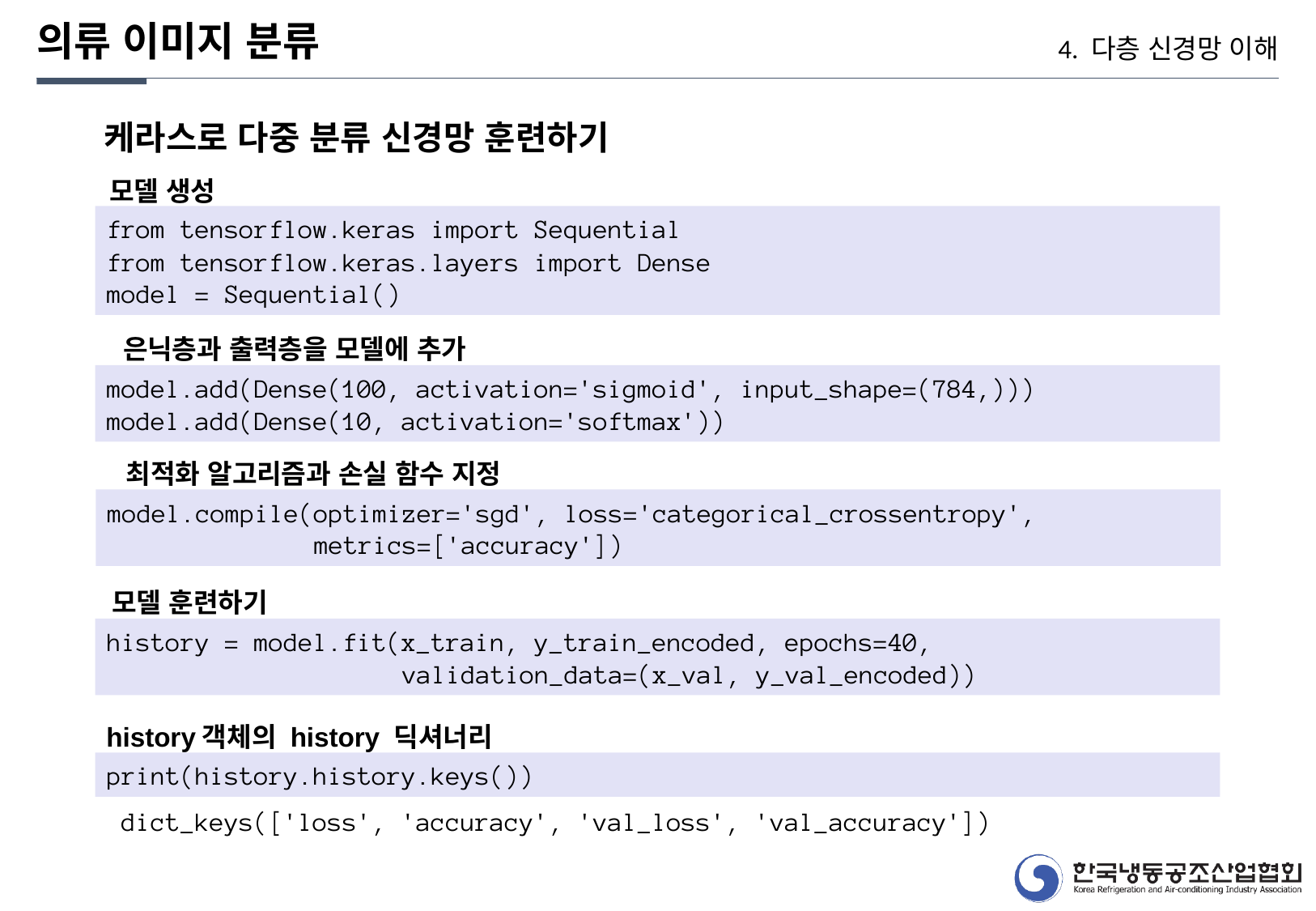

의류 이미지 분류
4. 다층 신경망 이해
케라스로 다중 분류 신경망 훈련하기
모델 생성
from tensorflow.keras import Sequential
from tensorflow.keras.layers import Dense
model = Sequential()
은닉층과 출력층을 모델에 추가
model.add(Dense(100, activation='sigmoid', input_shape=(784,)))
model.add(Dense(10, activation='softmax'))
최적화 알고리즘과 손실 함수 지정
model.compile(optimizer='sgd', loss='categorical_crossentropy',
              metrics=['accuracy'])
모델 훈련하기
history = model.fit(x_train, y_train_encoded, epochs=40,
                    validation_data=(x_val, y_val_encoded))
history객체의 history 딕셔너리
print(history.history.keys())
dict_keys(['loss', 'accuracy', 'val_loss', 'val_accuracy'])